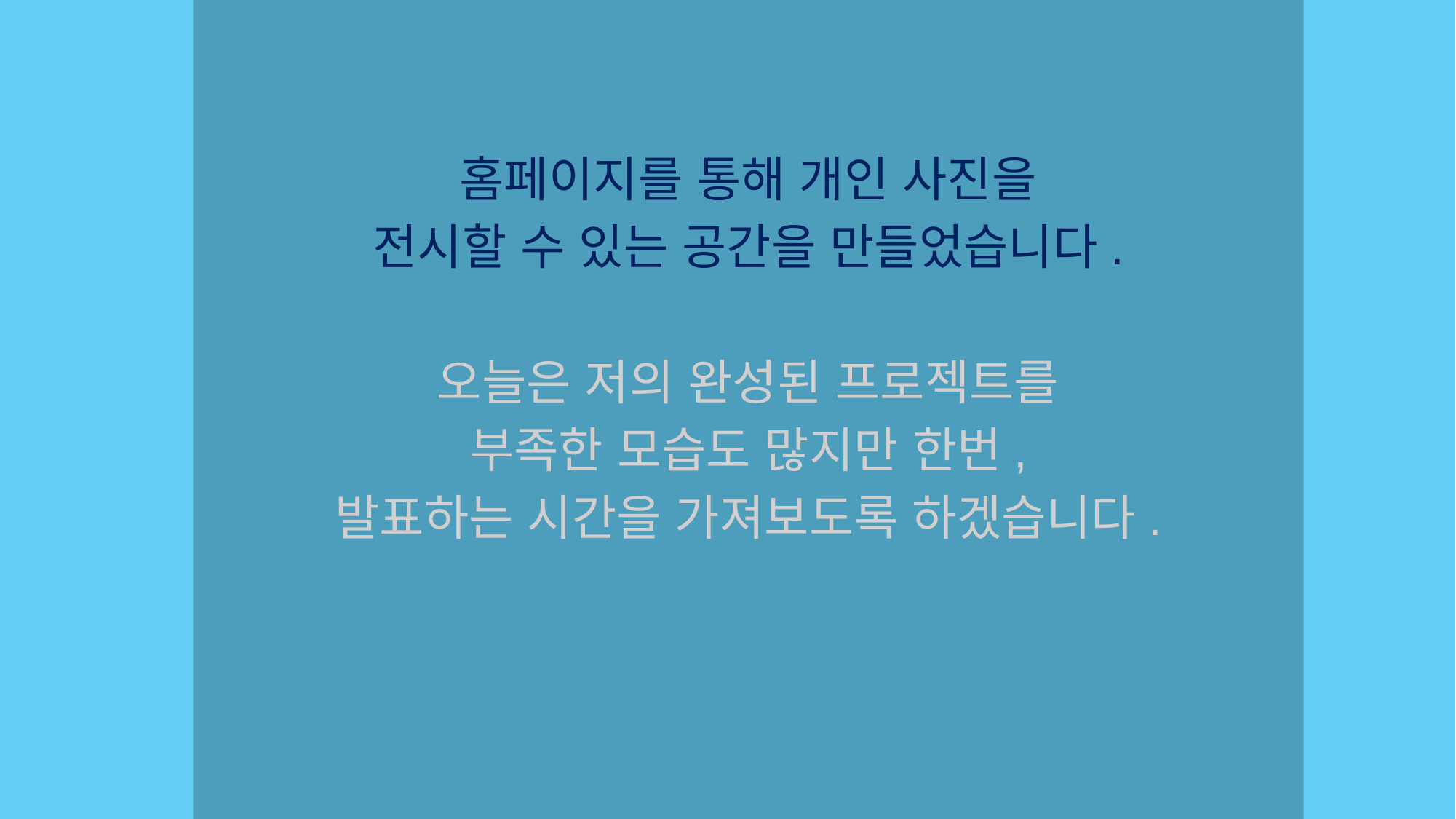

홈페이지를 통해 개인 사진을
전시할 수 있는 공간을 만들었습니다.

오늘은 저의 완성된 프로젝트를
부족한 모습도 많지만 한번,
발표하는 시간을 가져보도록 하겠습니다.